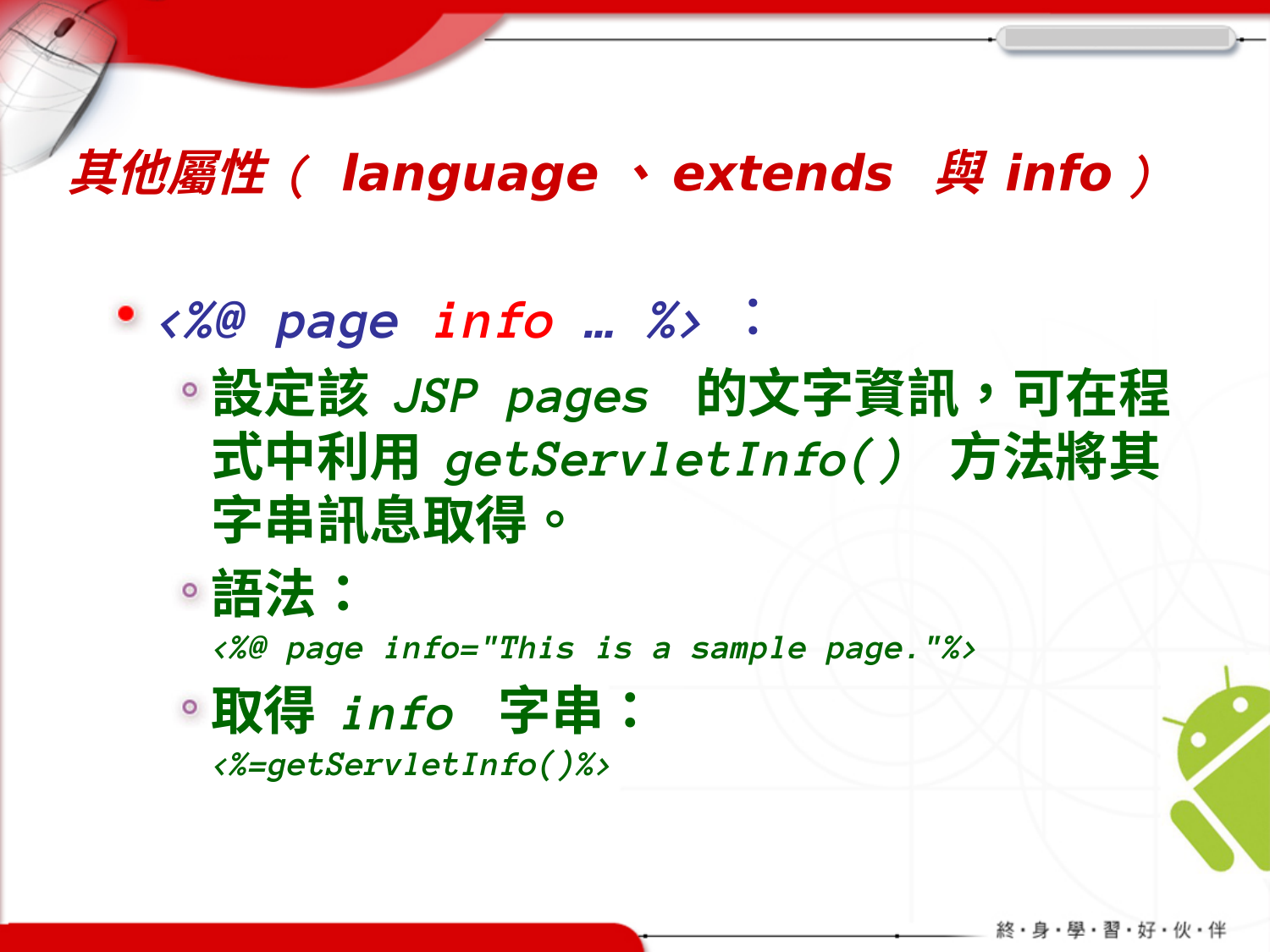

# 其他屬性 ( language、extends 與 info )
<%@ page info … %>：
設定該 JSP pages 的文字資訊，可在程式中利用 getServletInfo() 方法將其字串訊息取得。
語法：
<%@ page info="This is a sample page."%>
取得 info 字串：
<%=getServletInfo()%>